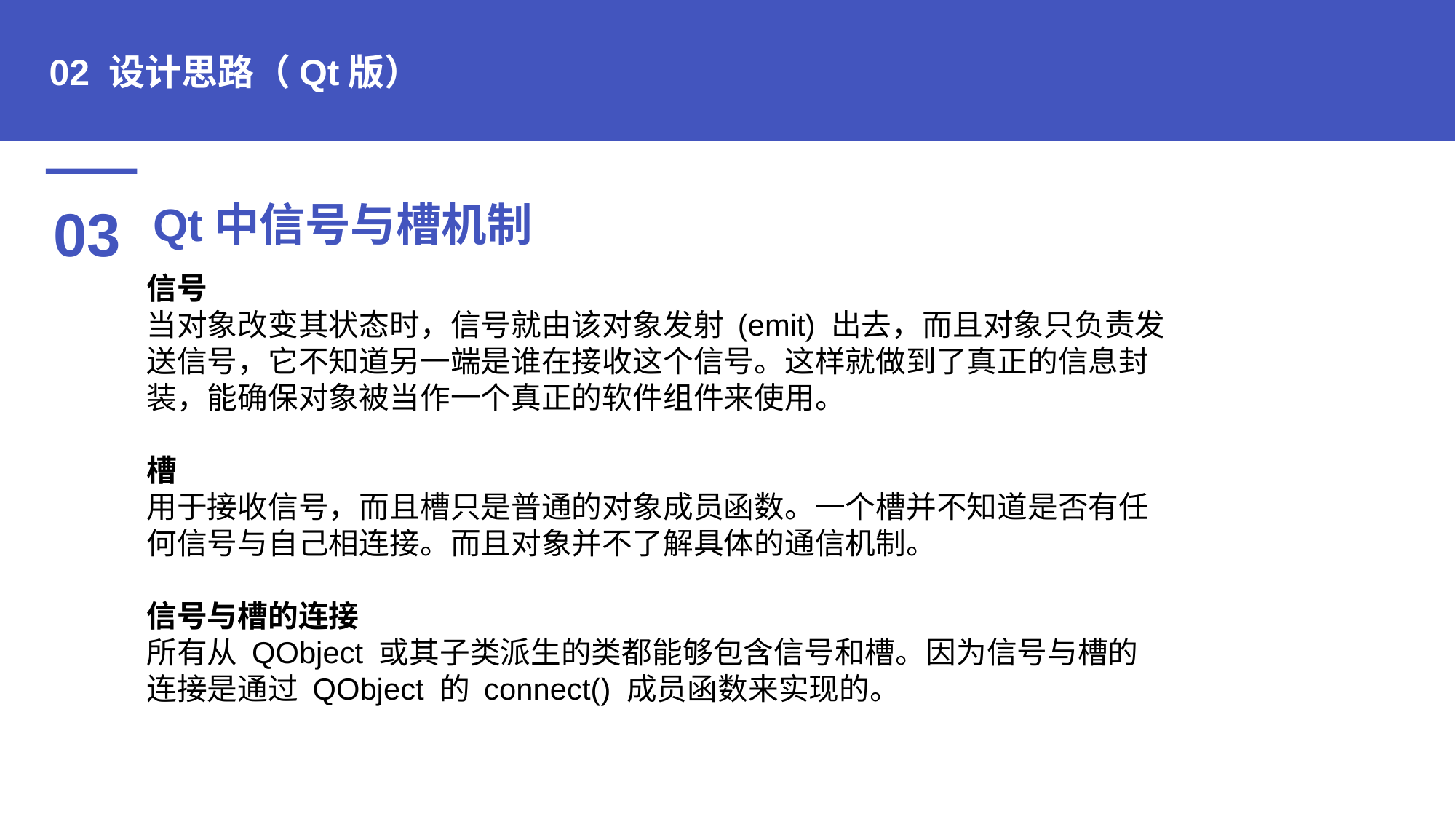

02 设计思路（Qt版）
03

Qt中信号与槽机制

信号
当对象改变其状态时，信号就由该对象发射 (emit) 出去，而且对象只负责发送信号，它不知道另一端是谁在接收这个信号。这样就做到了真正的信息封装，能确保对象被当作一个真正的软件组件来使用。

槽
用于接收信号，而且槽只是普通的对象成员函数。一个槽并不知道是否有任何信号与自己相连接。而且对象并不了解具体的通信机制。

信号与槽的连接
所有从 QObject 或其子类派生的类都能够包含信号和槽。因为信号与槽的连接是通过 QObject 的 connect() 成员函数来实现的。